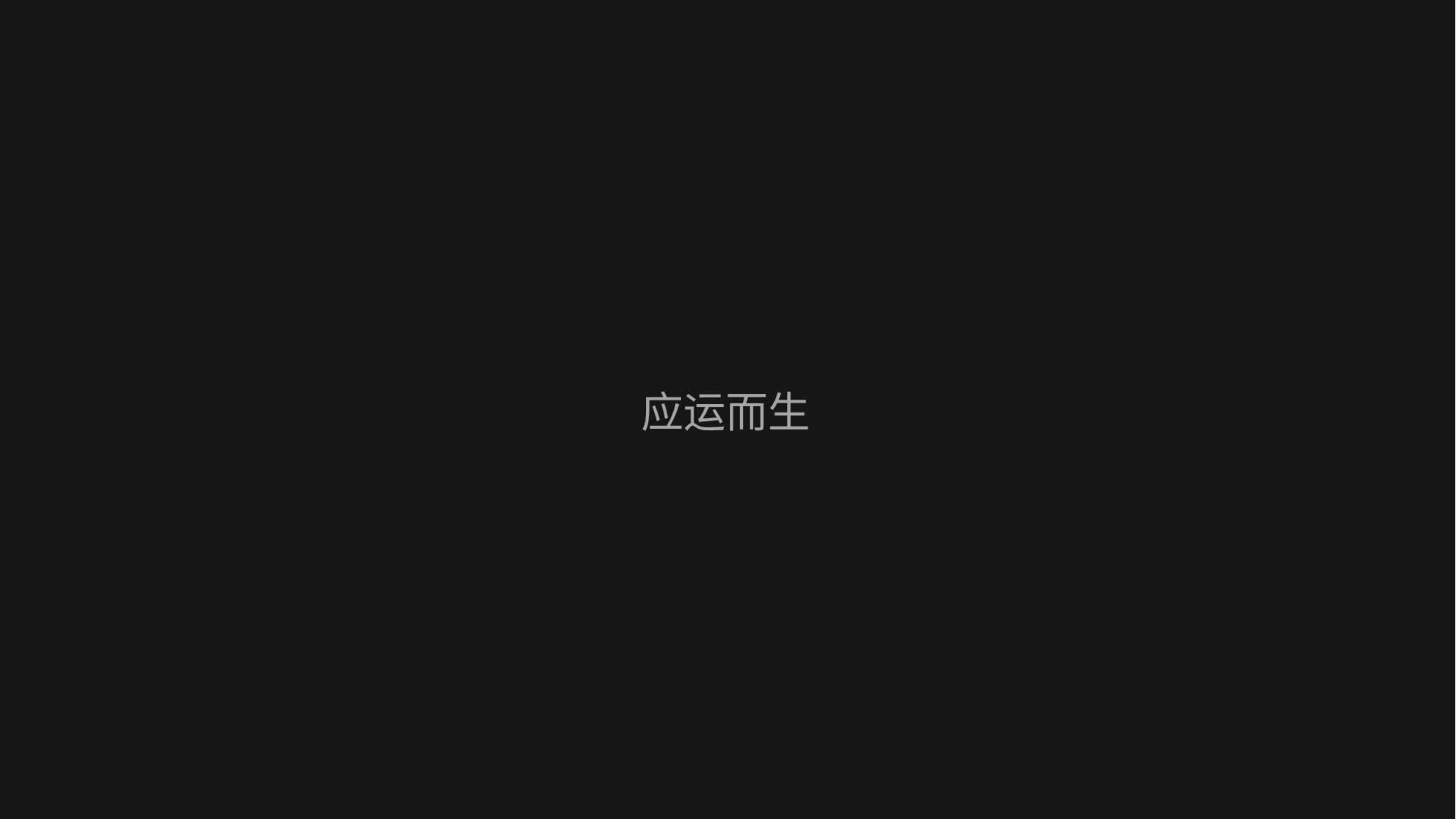

辨别假冒伪劣

并
  维护市场秩序

应运而生
辨别假冒伪劣
我们需要一种方式
防伪标识
并
维护市场秩序